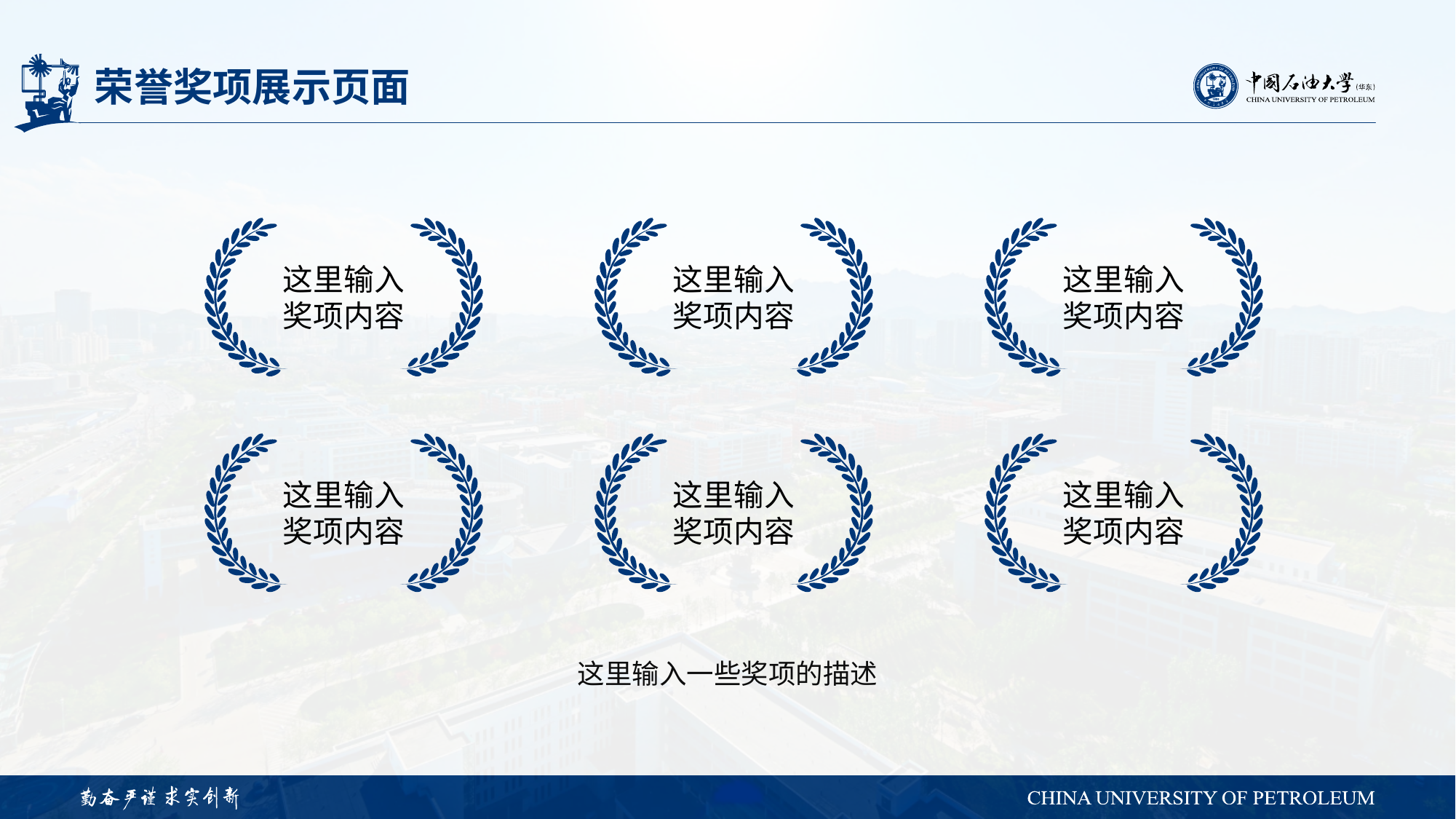

# 荣誉奖项展示页面

这里输入
奖项内容

这里输入
奖项内容

这里输入
奖项内容

这里输入
奖项内容

这里输入
奖项内容

这里输入
奖项内容
这里输入一些奖项的描述